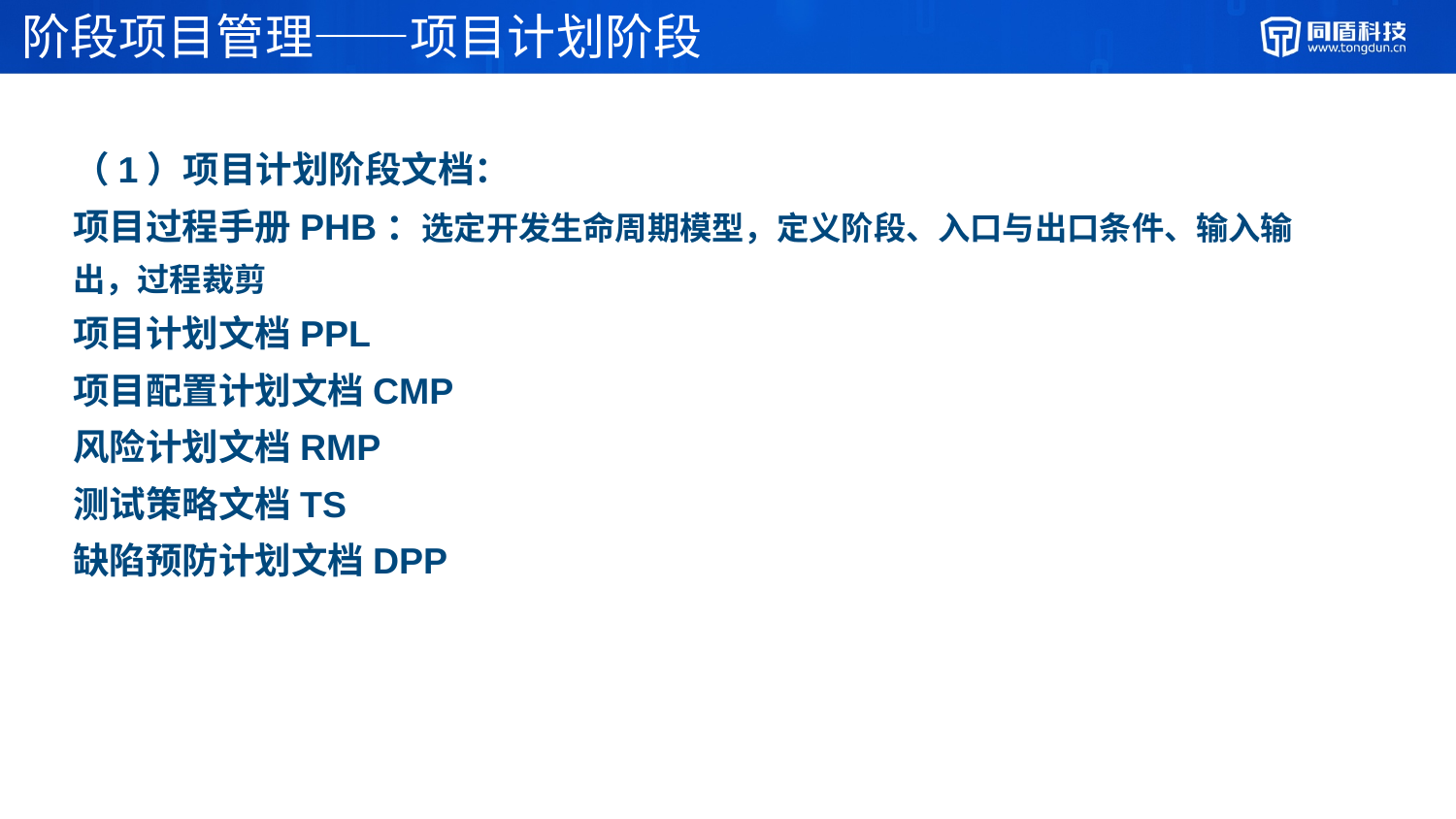

# 阶段项目管理——项目计划阶段
（1）项目计划阶段文档：
项目过程手册PHB：选定开发生命周期模型，定义阶段、入口与出口条件、输入输出，过程裁剪
项目计划文档PPL
项目配置计划文档CMP
风险计划文档RMP
测试策略文档TS
缺陷预防计划文档DPP